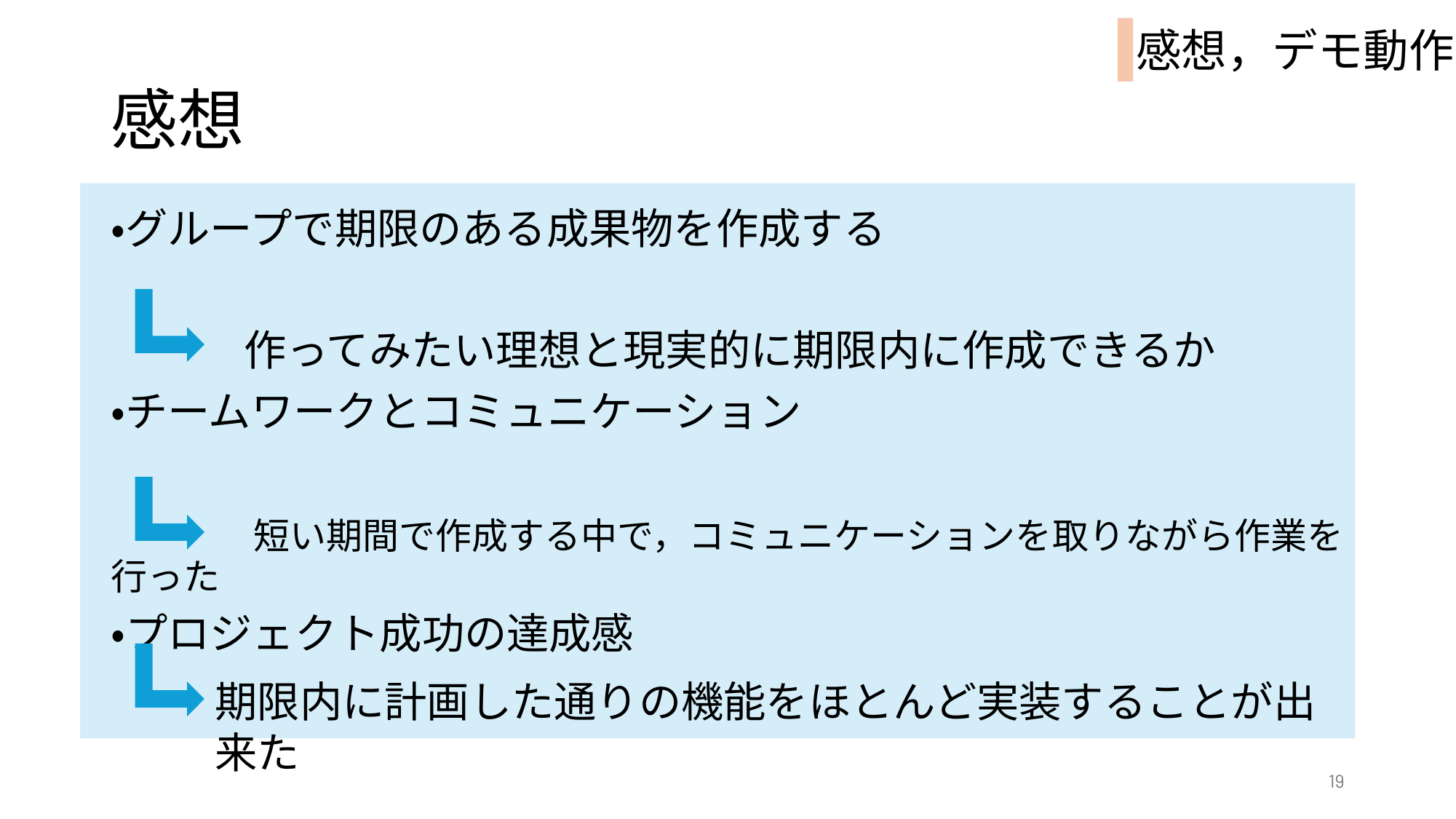

感想，デモ動作

# 感想

・グループで期限のある成果物を作成する

             作ってみたい理想と現実的に期限内に作成できるか
・チームワークとコミュニケーション

              短い期間で作成する中で，コミュニケーションを取りながら作業を行った
・プロジェクト成功の達成感

期限内に計画した通りの機能をほとんど実装することが出来た
19